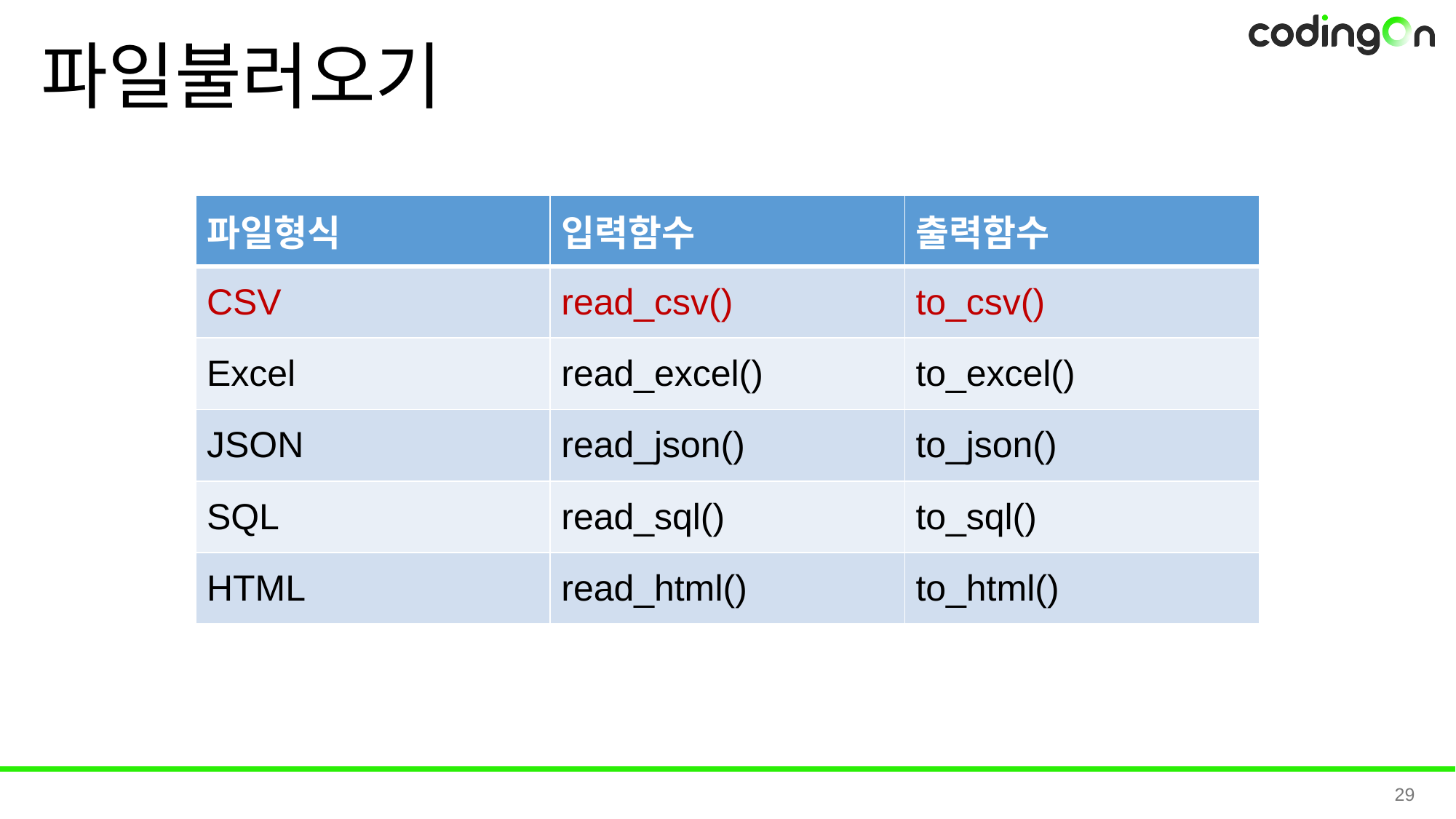

# 파일불러오기
| 파일형식 | 입력함수 | 출력함수 |
| --- | --- | --- |
| CSV | read\_csv() | to\_csv() |
| Excel | read\_excel() | to\_excel() |
| JSON | read\_json() | to\_json() |
| SQL | read\_sql() | to\_sql() |
| HTML | read\_html() | to\_html() |
29